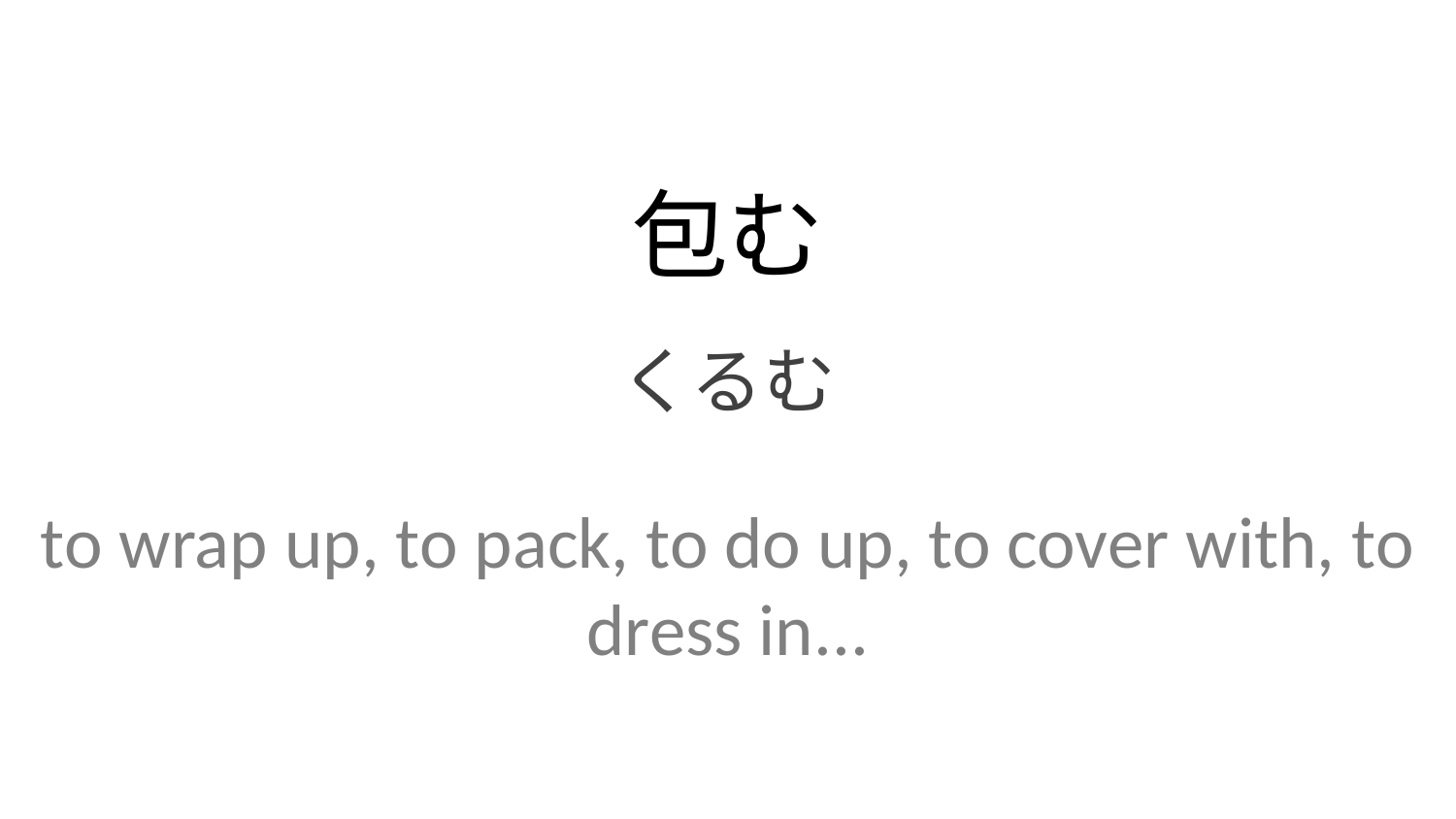

包む

くるむ
to wrap up, to pack, to do up, to cover with, to dress in...